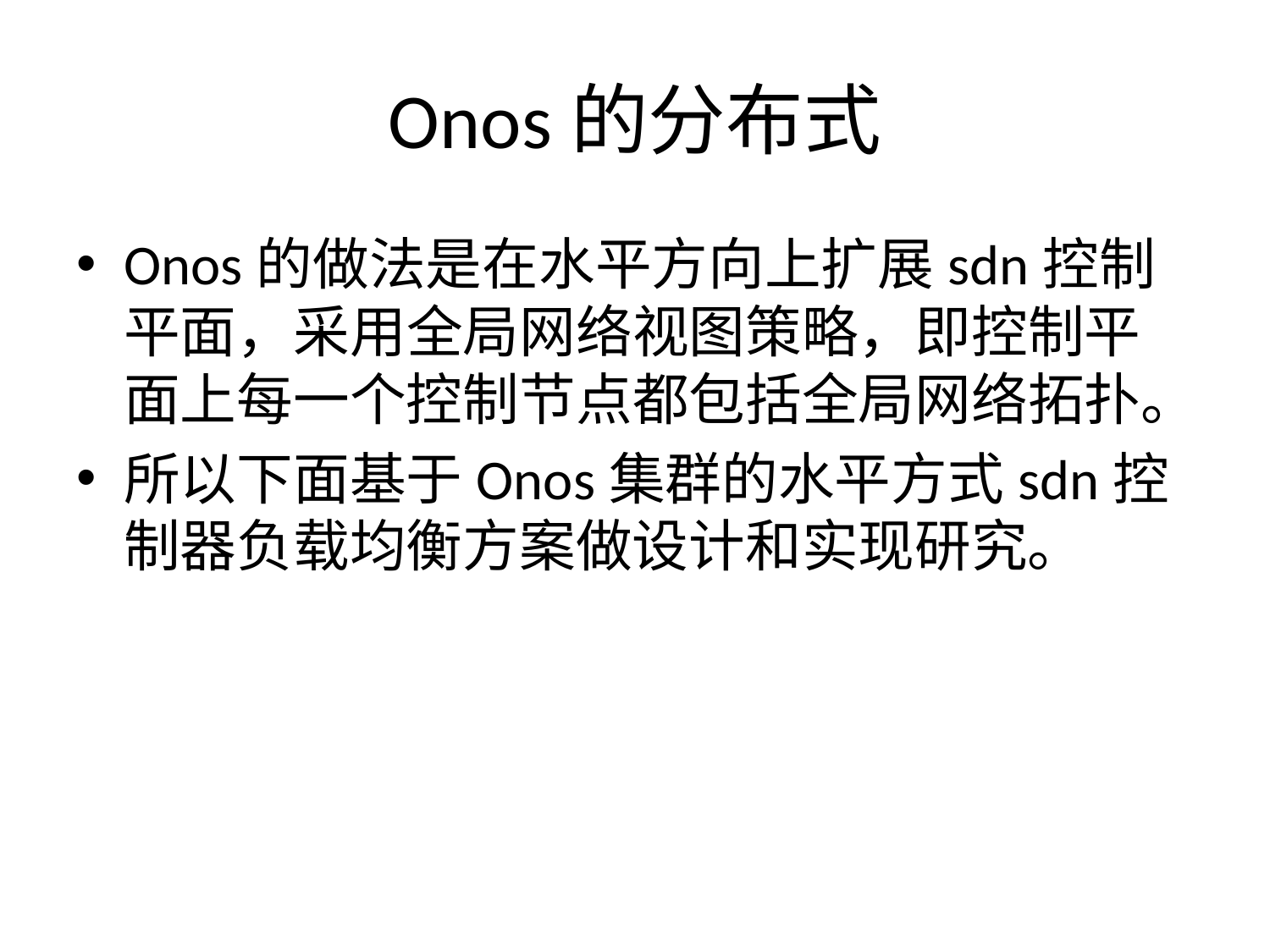

# Onos的分布式
Onos的做法是在水平方向上扩展sdn控制平面，采用全局网络视图策略，即控制平面上每一个控制节点都包括全局网络拓扑。
所以下面基于Onos集群的水平方式sdn控制器负载均衡方案做设计和实现研究。